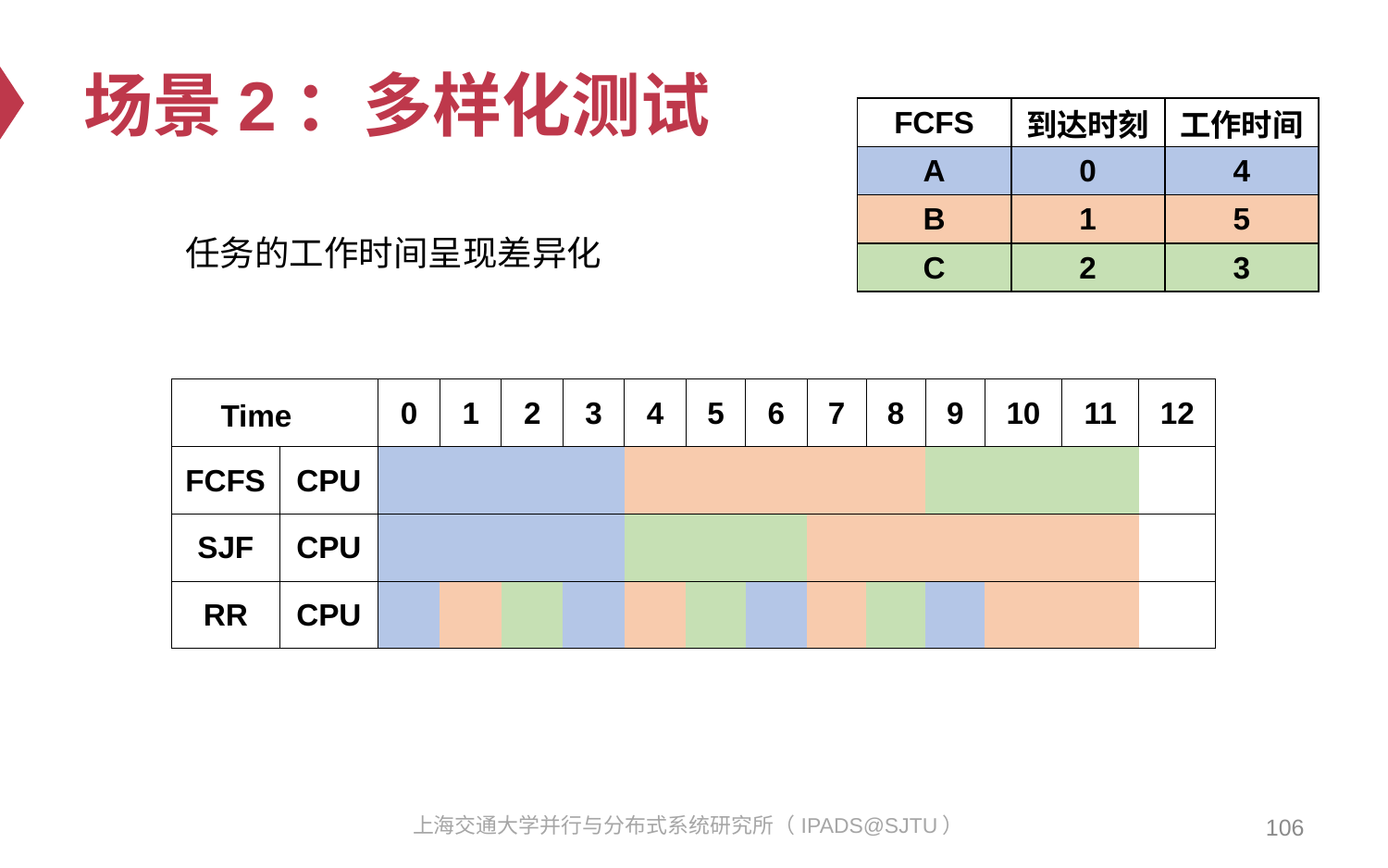

# 场景2：多样化测试
| FCFS | 到达时刻 | 工作时间 |
| --- | --- | --- |
| A | 0 | 4 |
| B | 1 | 5 |
| C | 2 | 3 |
任务的工作时间呈现差异化
| Time |  | 0 | 1 | 2 | 3 | 4 | 5 | 6 | 7 | 8 | 9 | 10 | 11 | 12 |
| --- | --- | --- | --- | --- | --- | --- | --- | --- | --- | --- | --- | --- | --- | --- |
| FCFS | CPU |  |  |  |  |  |  |  |  |  |  |  |  |  |
| SJF | CPU |  |  |  |  |  |  |  |  |  |  |  |  |  |
| RR | CPU |  |  |  |  |  |  |  |  |  |  |  |  |  |
106
上海交通大学并行与分布式系统研究所（IPADS@SJTU）